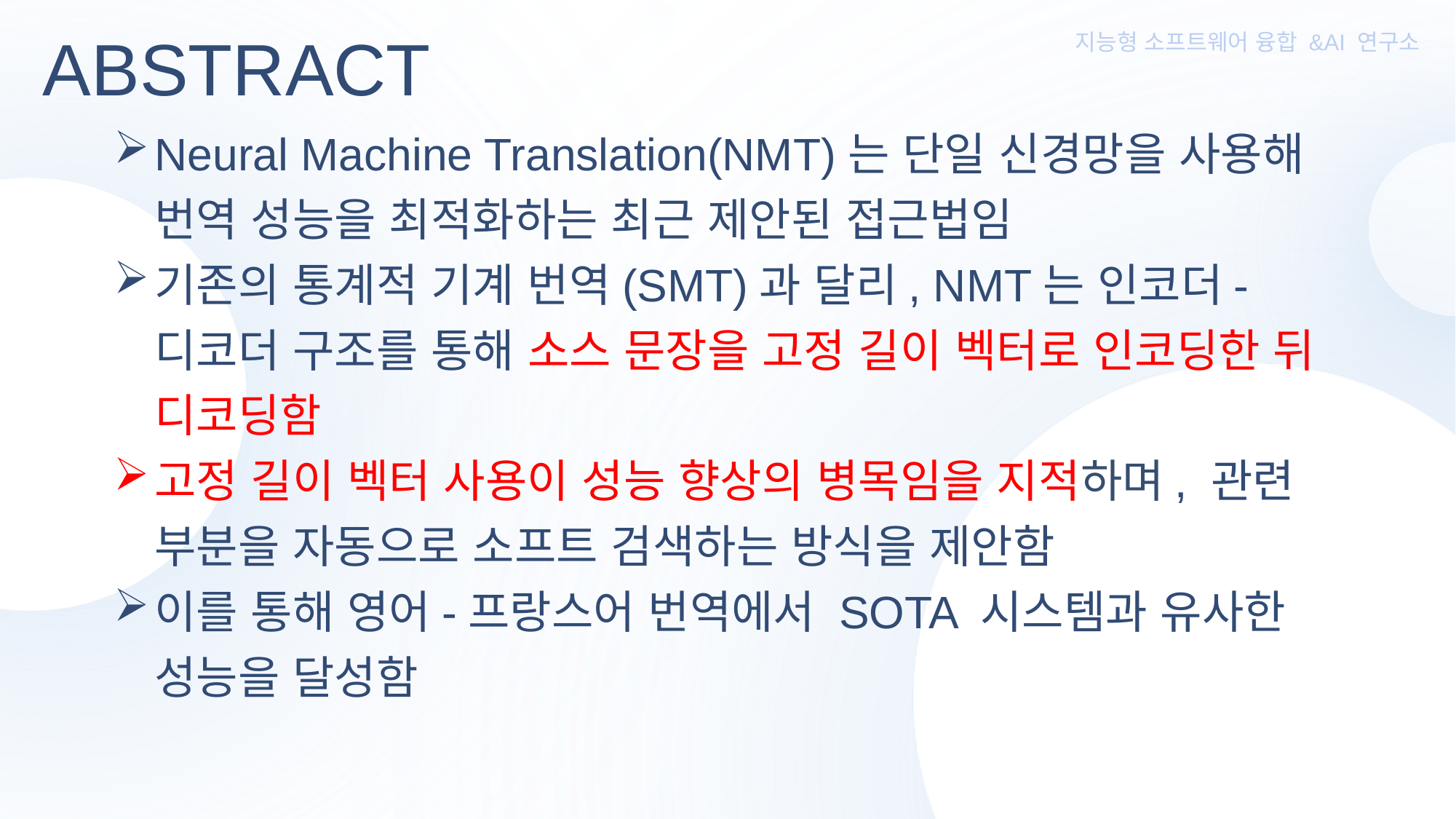

ABSTRACT
Neural Machine Translation(NMT)는 단일 신경망을 사용해 번역 성능을 최적화하는 최근 제안된 접근법임
기존의 통계적 기계 번역(SMT)과 달리, NMT는 인코더-디코더 구조를 통해 소스 문장을 고정 길이 벡터로 인코딩한 뒤 디코딩함
고정 길이 벡터 사용이 성능 향상의 병목임을 지적하며, 관련 부분을 자동으로 소프트 검색하는 방식을 제안함
이를 통해 영어-프랑스어 번역에서 SOTA 시스템과 유사한 성능을 달성함